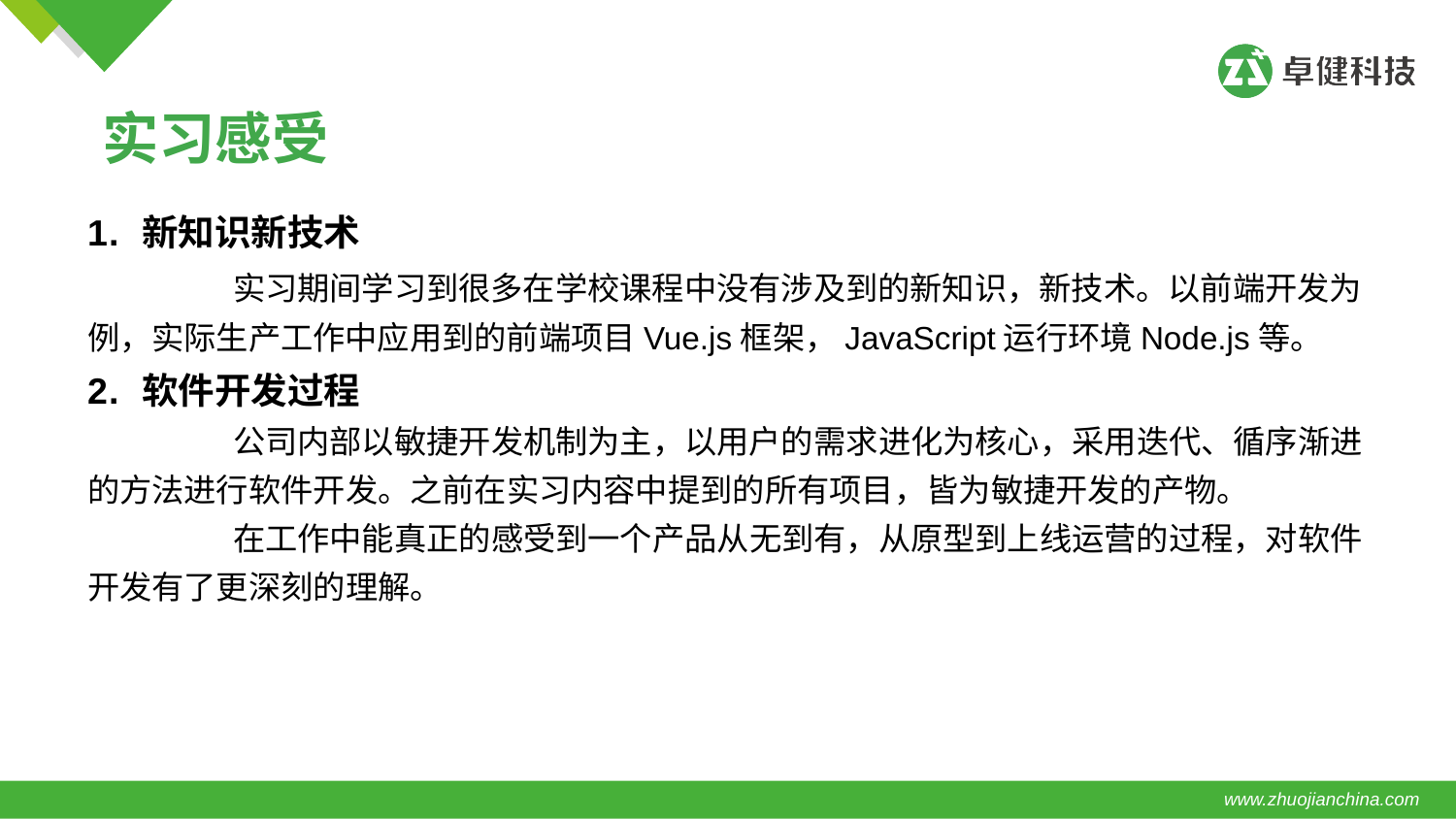

实习感受
新知识新技术
	实习期间学习到很多在学校课程中没有涉及到的新知识，新技术。以前端开发为例，实际生产工作中应用到的前端项目Vue.js框架，JavaScript运行环境Node.js等。
软件开发过程
	公司内部以敏捷开发机制为主，以用户的需求进化为核心，采用迭代、循序渐进的方法进行软件开发。之前在实习内容中提到的所有项目，皆为敏捷开发的产物。
	在工作中能真正的感受到一个产品从无到有，从原型到上线运营的过程，对软件开发有了更深刻的理解。